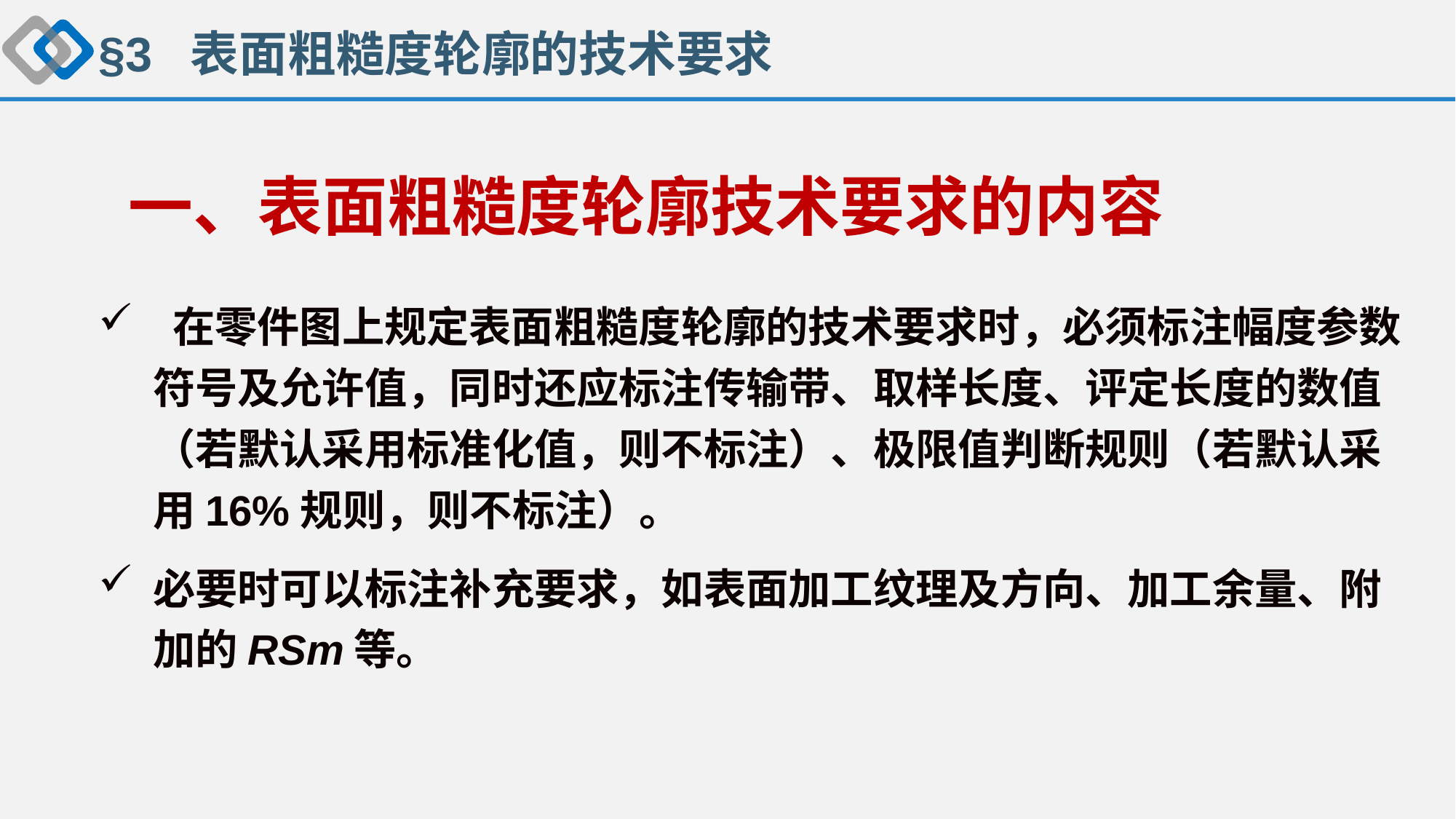

§3  表面粗糙度轮廓的技术要求
 一、表面粗糙度轮廓技术要求的内容

 在零件图上规定表面粗糙度轮廓的技术要求时，必须标注幅度参数符号及允许值，同时还应标注传输带、取样长度、评定长度的数值（若默认采用标准化值，则不标注）、极限值判断规则（若默认采用16%规则，则不标注）。
必要时可以标注补充要求，如表面加工纹理及方向、加工余量、附加的RSm等。